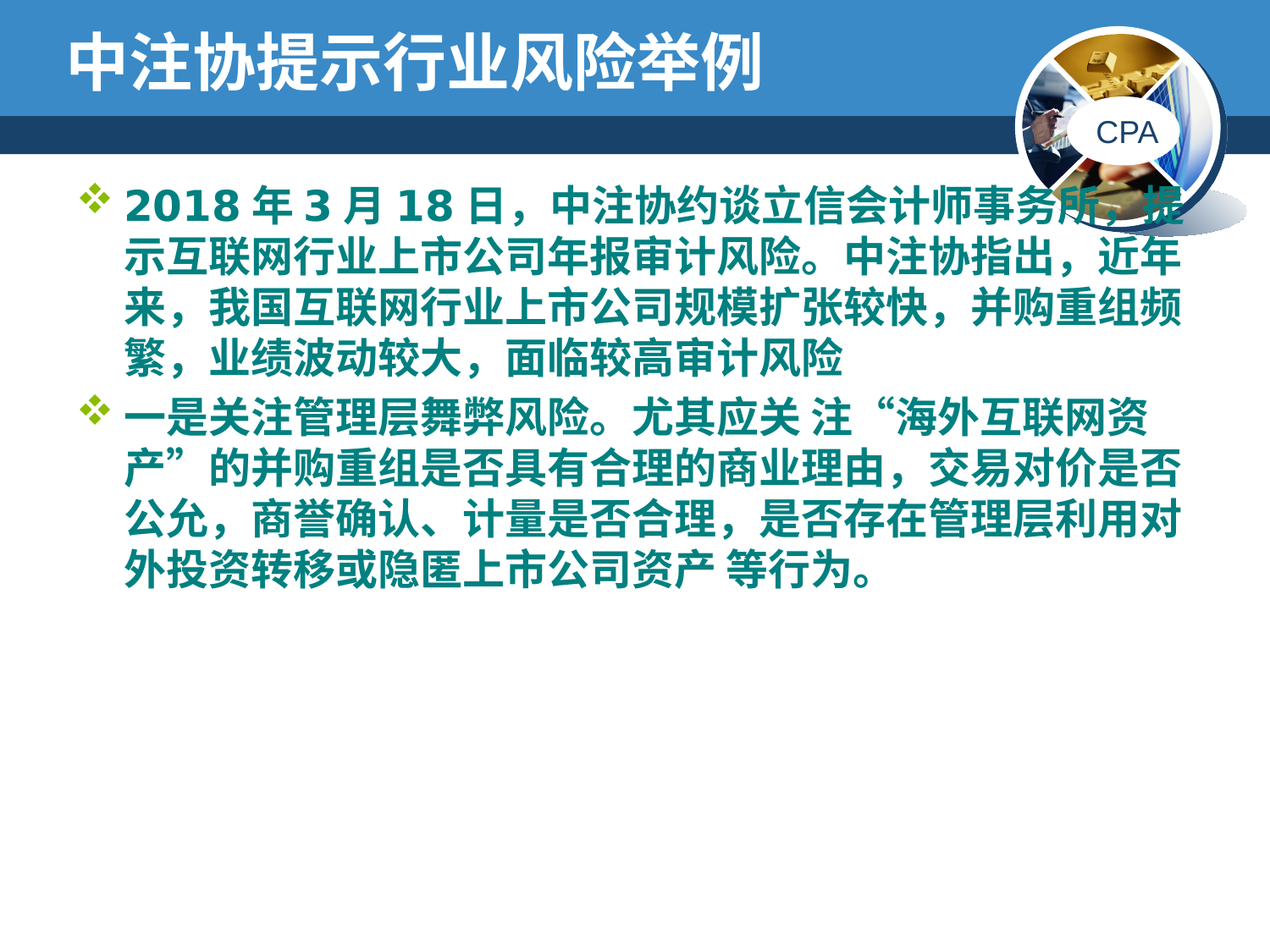

# 中注协提示行业风险举例
2018年3月18日，中注协约谈立信会计师事务所，提示互联网行业上市公司年报审计风险。中注协指出，近年来，我国互联网行业上市公司规模扩张较快，并购重组频繁，业绩波动较大，面临较高审计风险
一是关注管理层舞弊风险。尤其应关 注“海外互联网资产”的并购重组是否具有合理的商业理由，交易对价是否公允，商誉确认、计量是否合理，是否存在管理层利用对外投资转移或隐匿上市公司资产 等行为。